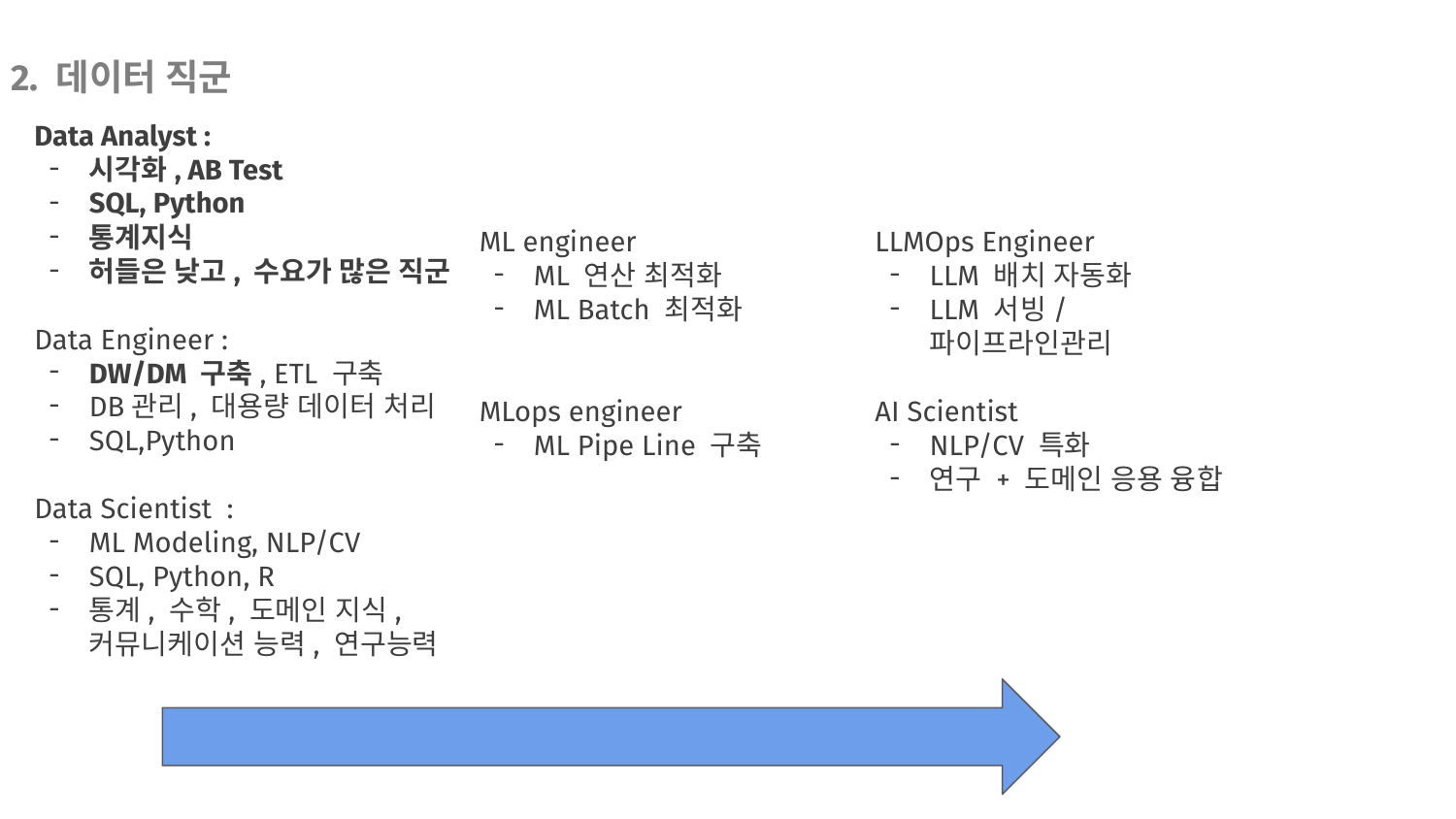

2. 데이터 직군

Data Analyst :
시각화, AB Test
SQL, Python
통계지식
허들은 낮고, 수요가 많은 직군

Data Engineer :
DW/DM 구축, ETL 구축
DB관리, 대용량 데이터 처리
SQL,Python

Data Scientist  :
ML Modeling, NLP/CV
SQL, Python, R
통계, 수학, 도메인 지식,
커뮤니케이션 능력, 연구능력

ML engineer
ML 연산 최적화
ML Batch 최적화

MLops engineer
ML Pipe Line 구축

LLMOps Engineer
LLM 배치 자동화
LLM 서빙/파이프라인관리

AI Scientist
NLP/CV 특화
연구 + 도메인 응용 융합